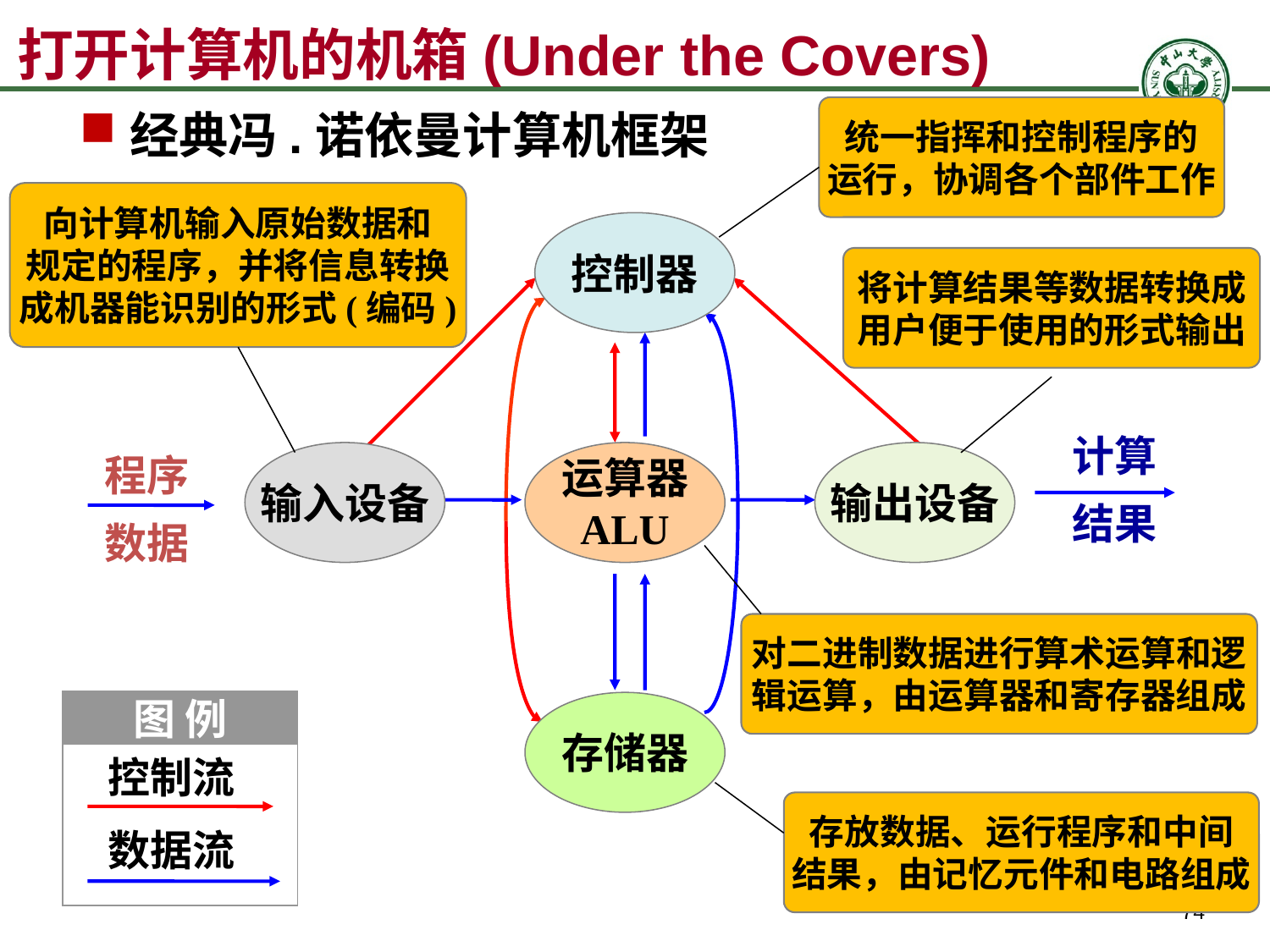

打开计算机的机箱(Under the Covers)
统一指挥和控制程序的
运行，协调各个部件工作

经典冯.诺依曼计算机框架
向计算机输入原始数据和
规定的程序，并将信息转换
成机器能识别的形式(编码)

控制器
将计算结果等数据转换成
用户便于使用的形式输出

计算
结果
输入设备
运算器
ALU
输出设备
程序
数据

对二进制数据进行算术运算和逻
辑运算，由运算器和寄存器组成

图 例

控制流

数据流

存储器

存放数据、运行程序和中间
结果，由记忆元件和电路组成